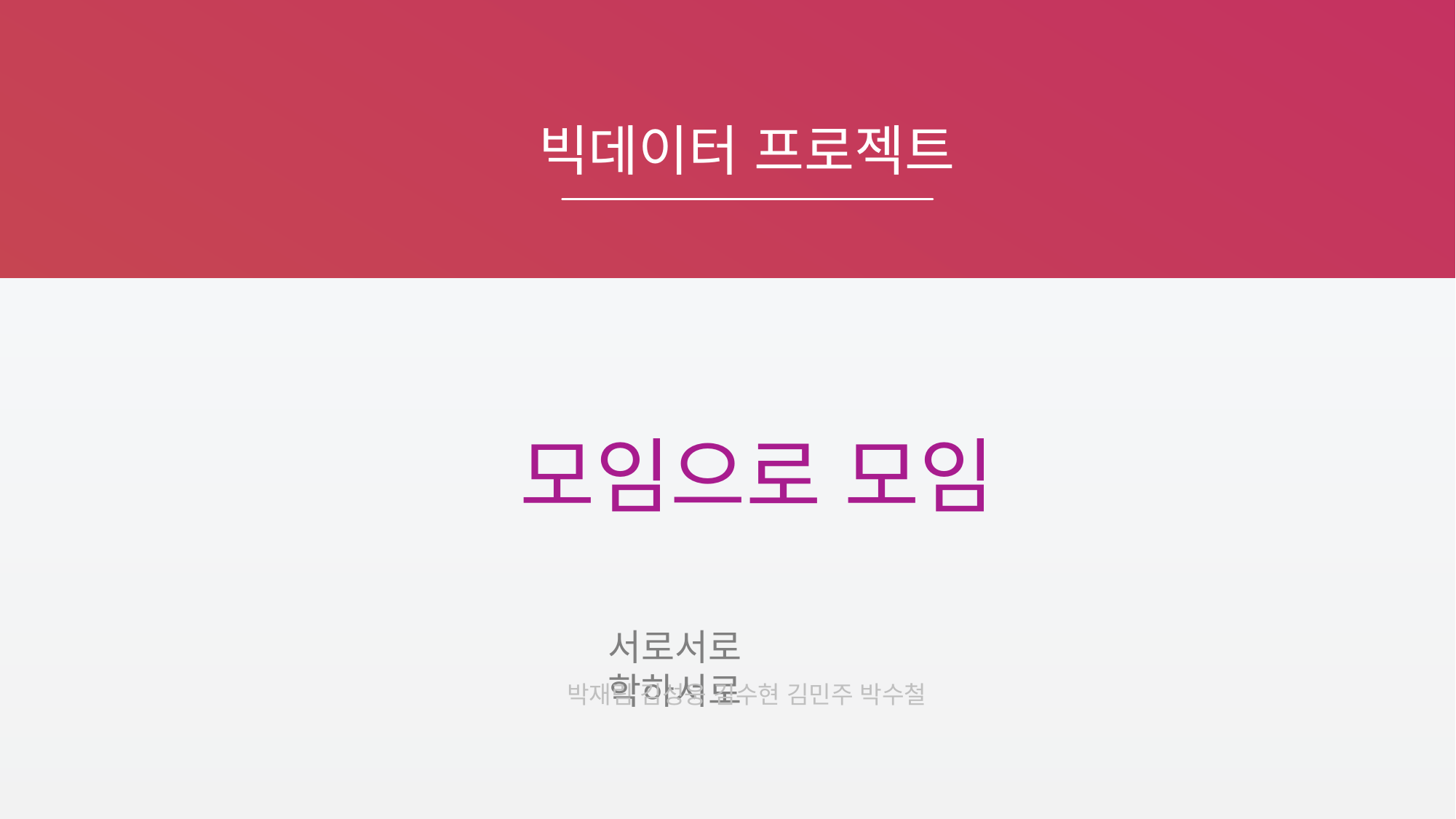

빅데이터 프로젝트
모임으로 모임
서로서로 학하서로
박재림 김성웅 김수현 김민주 박수철